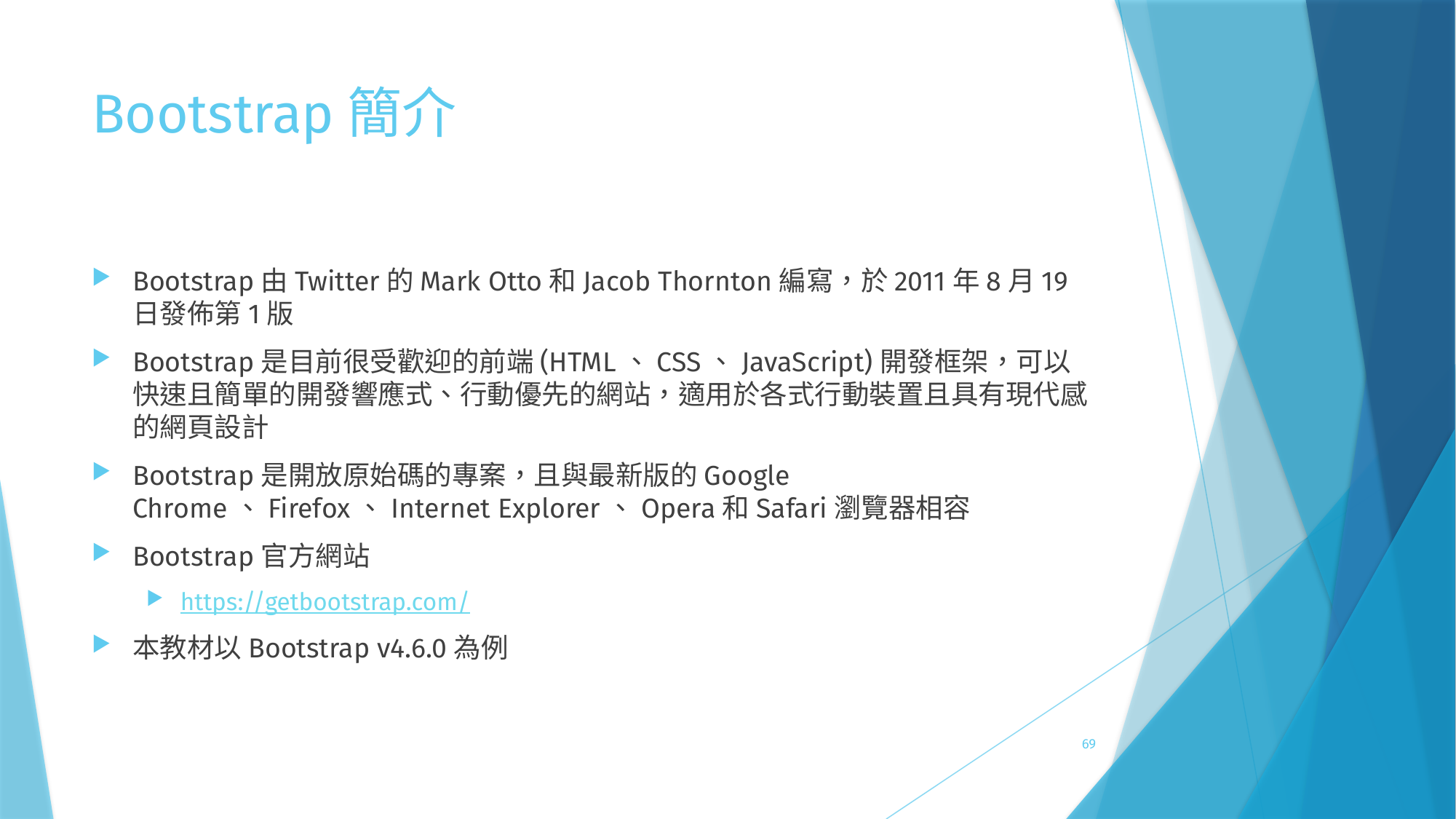

# Bootstrap簡介
Bootstrap由Twitter的Mark Otto和Jacob Thornton編寫，於2011年8月19日發佈第1版
Bootstrap是目前很受歡迎的前端(HTML、CSS、JavaScript)開發框架，可以快速且簡單的開發響應式、行動優先的網站，適用於各式行動裝置且具有現代感的網頁設計
Bootstrap是開放原始碼的專案，且與最新版的Google Chrome、Firefox、Internet Explorer、Opera和Safari瀏覽器相容
Bootstrap官方網站
https://getbootstrap.com/
本教材以Bootstrap v4.6.0為例
69